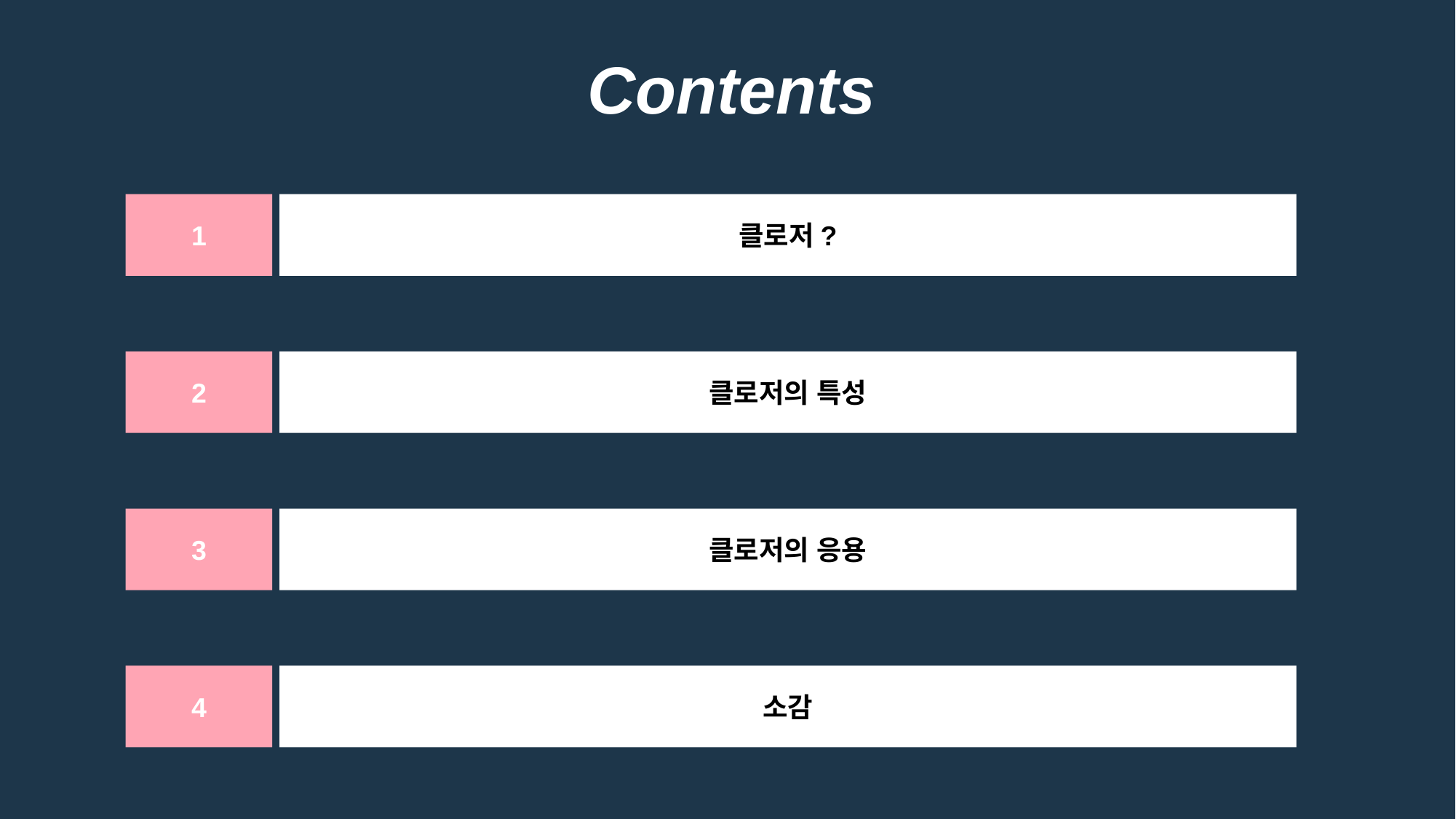

Contents
1
클로저?
2
클로저의 특성
3
클로저의 응용
4
소감